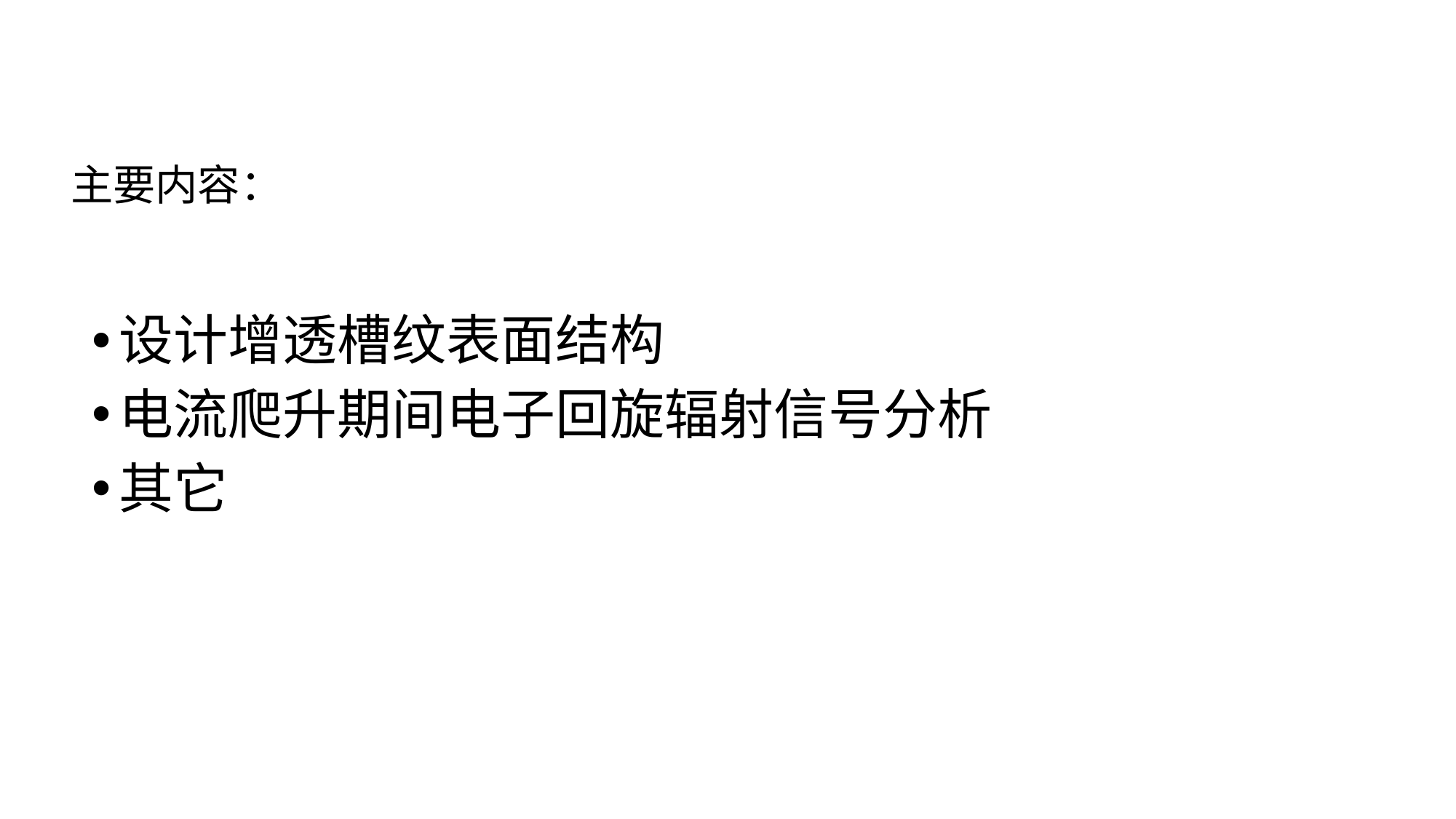

主要内容：
设计增透槽纹表面结构
电流爬升期间电子回旋辐射信号分析
其它